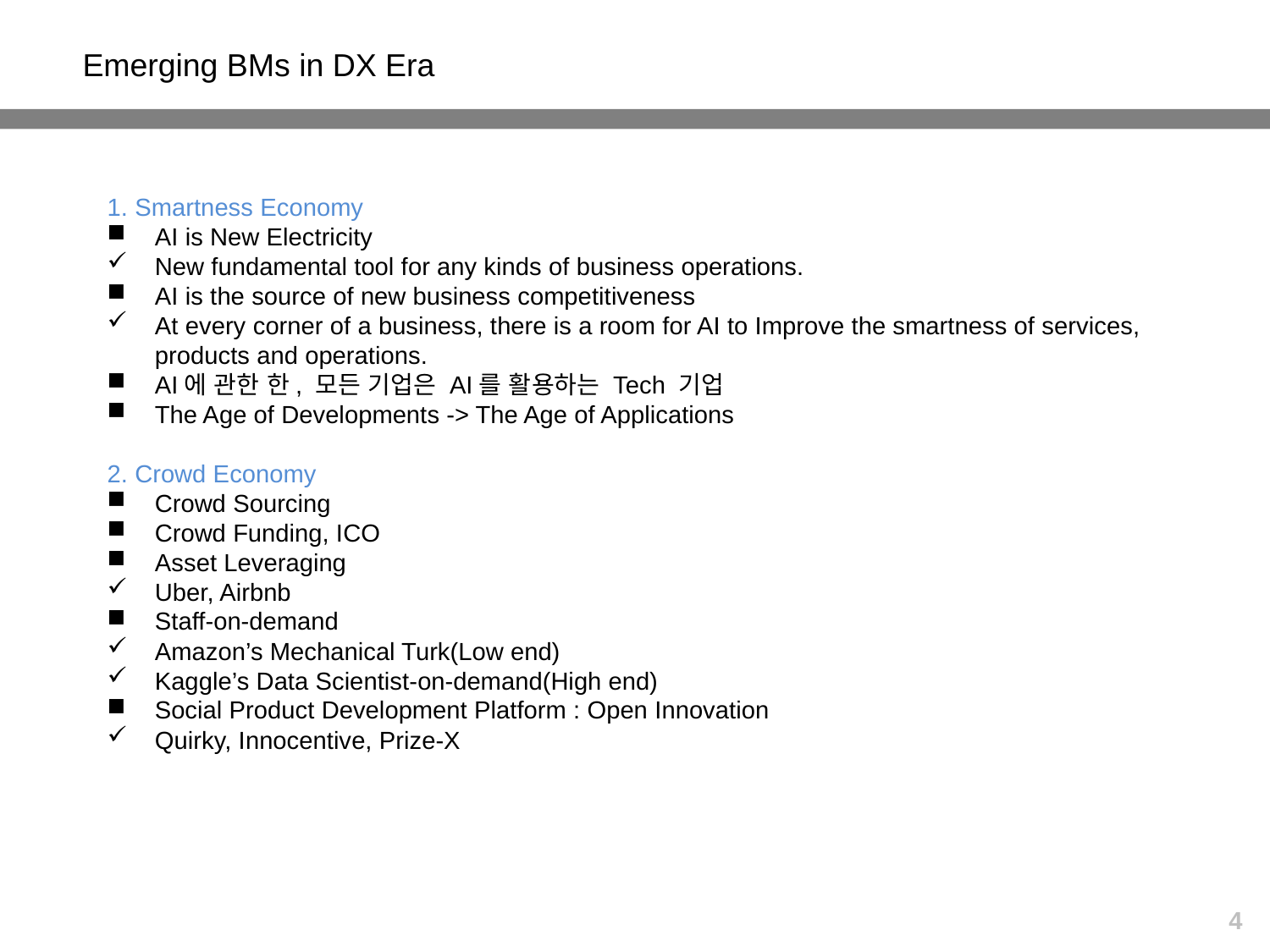

Emerging BMs in DX Era

1. Smartness Economy
AI is New Electricity
New fundamental tool for any kinds of business operations.
AI is the source of new business competitiveness
At every corner of a business, there is a room for AI to Improve the smartness of services, products and operations.
AI에 관한 한, 모든 기업은 AI를 활용하는 Tech 기업
The Age of Developments -> The Age of Applications

2. Crowd Economy
Crowd Sourcing
Crowd Funding, ICO
Asset Leveraging
Uber, Airbnb
Staff-on-demand
Amazon’s Mechanical Turk(Low end)
Kaggle’s Data Scientist-on-demand(High end)
Social Product Development Platform : Open Innovation
Quirky, Innocentive, Prize-X
4